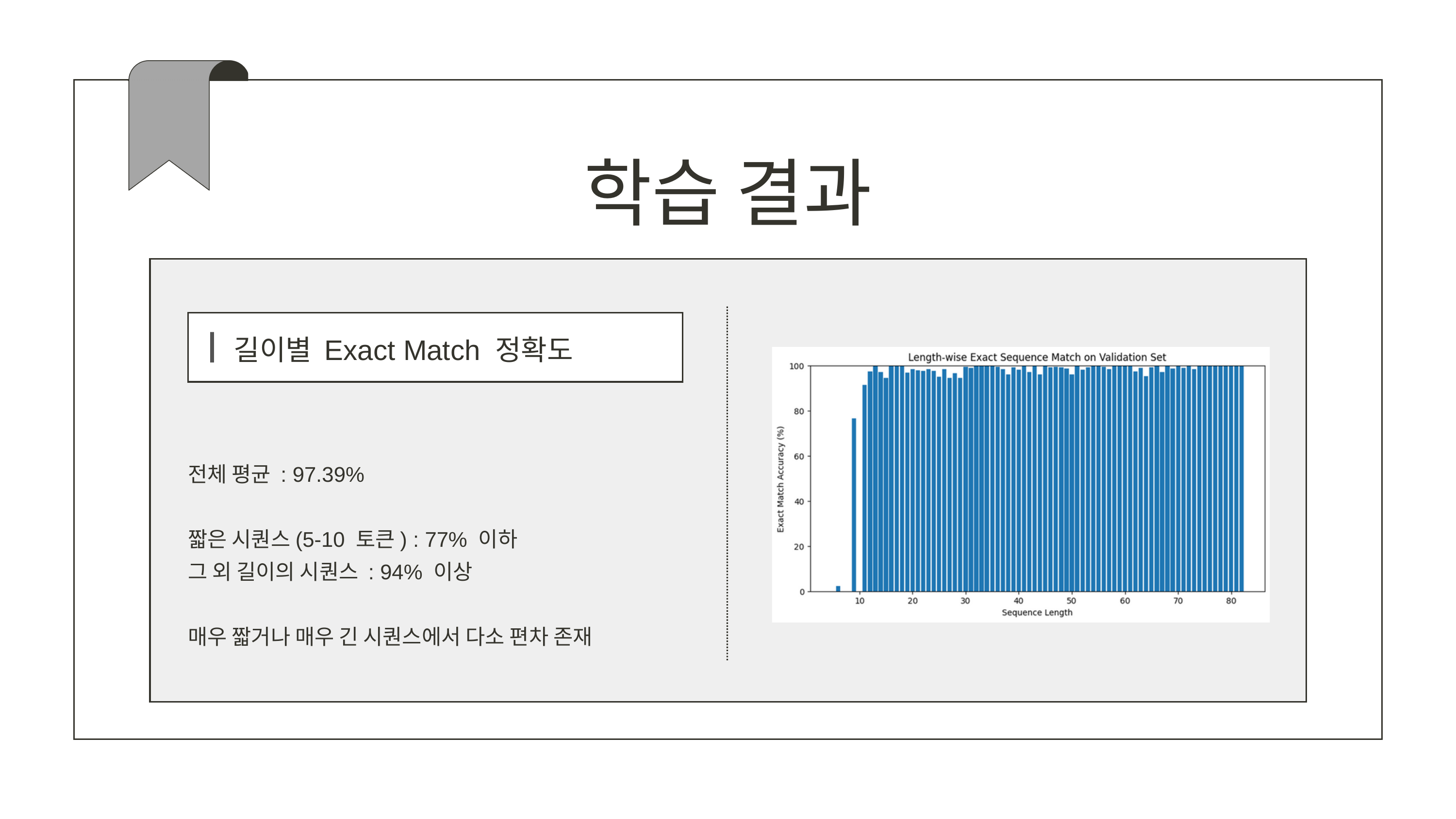

학습 결과

길이별 Exact Match 정확도

전체 평균 : 97.39%

짧은 시퀀스(5-10 토큰) : 77% 이하
그 외 길이의 시퀀스 : 94% 이상

매우 짧거나 매우 긴 시퀀스에서 다소 편차 존재